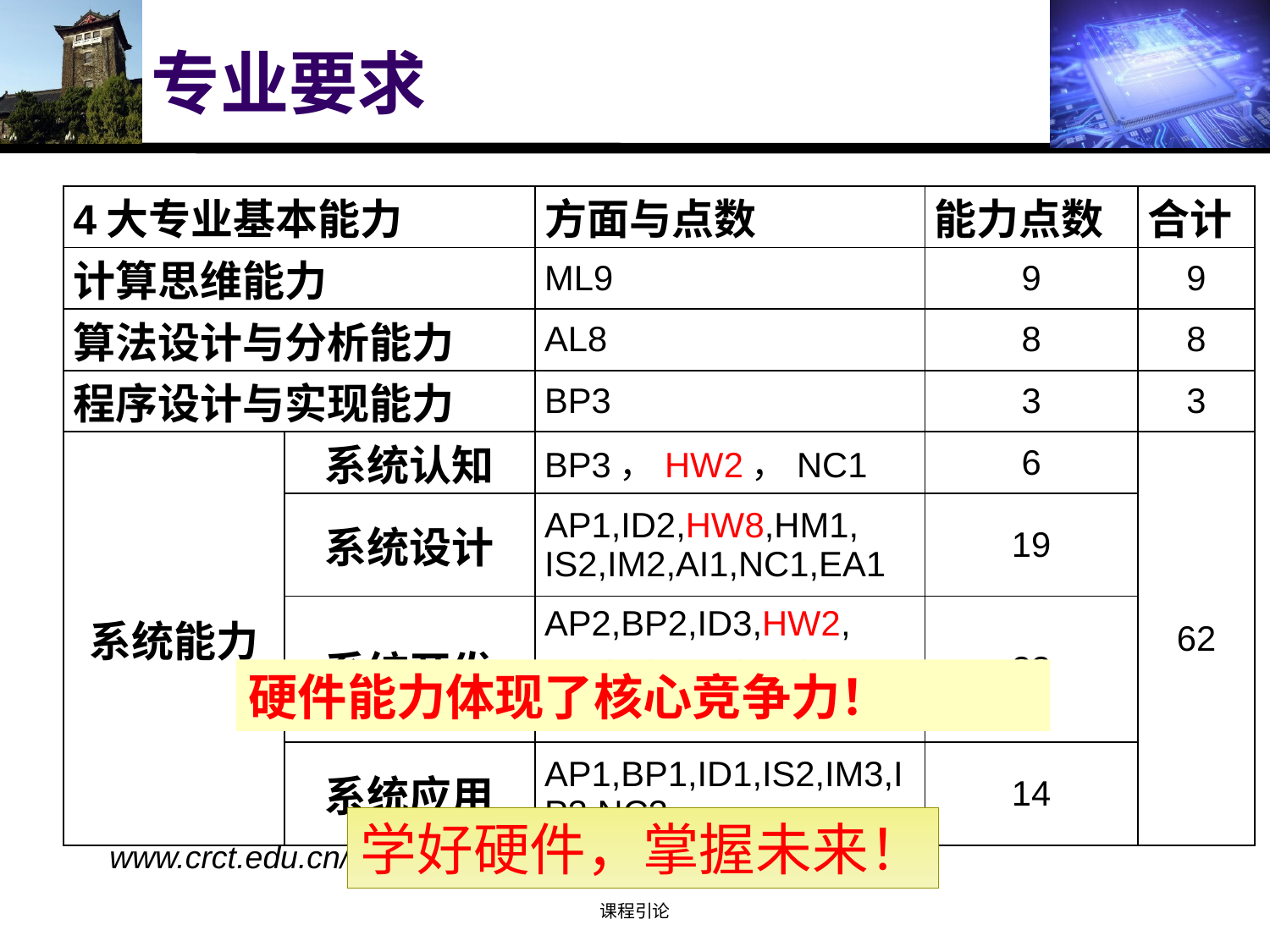

# 专业要求
| 4大专业基本能力 |  | 方面与点数 | 能力点数 | 合计 |
| --- | --- | --- | --- | --- |
| 计算思维能力 |  | ML9 | 9 | 9 |
| 算法设计与分析能力 |  | AL8 | 8 | 8 |
| 程序设计与实现能力 |  | BP3 | 3 | 3 |
| 系统能力 | 系统认知 | BP3，HW2，NC1 | 6 | 62 |
|  | 系统设计 | AP1,ID2,HW8,HM1, IS2,IM2,AI1,NC1,EA1 | 19 |  |
|  | 系统开发 | AP2,BP2,ID3,HW2, HM2,IS1,IM2,IP2，AI1, NC4, EA2 | 23 |  |
|  | 系统应用 | AP1,BP1,ID1,IS2,IM3,IP3,NC3 | 14 |  |
硬件能力体现了核心竞争力！
学好硬件，掌握未来！
www.crct.edu.cn/Uploads/20120223102145648.pdf

课程引论
10